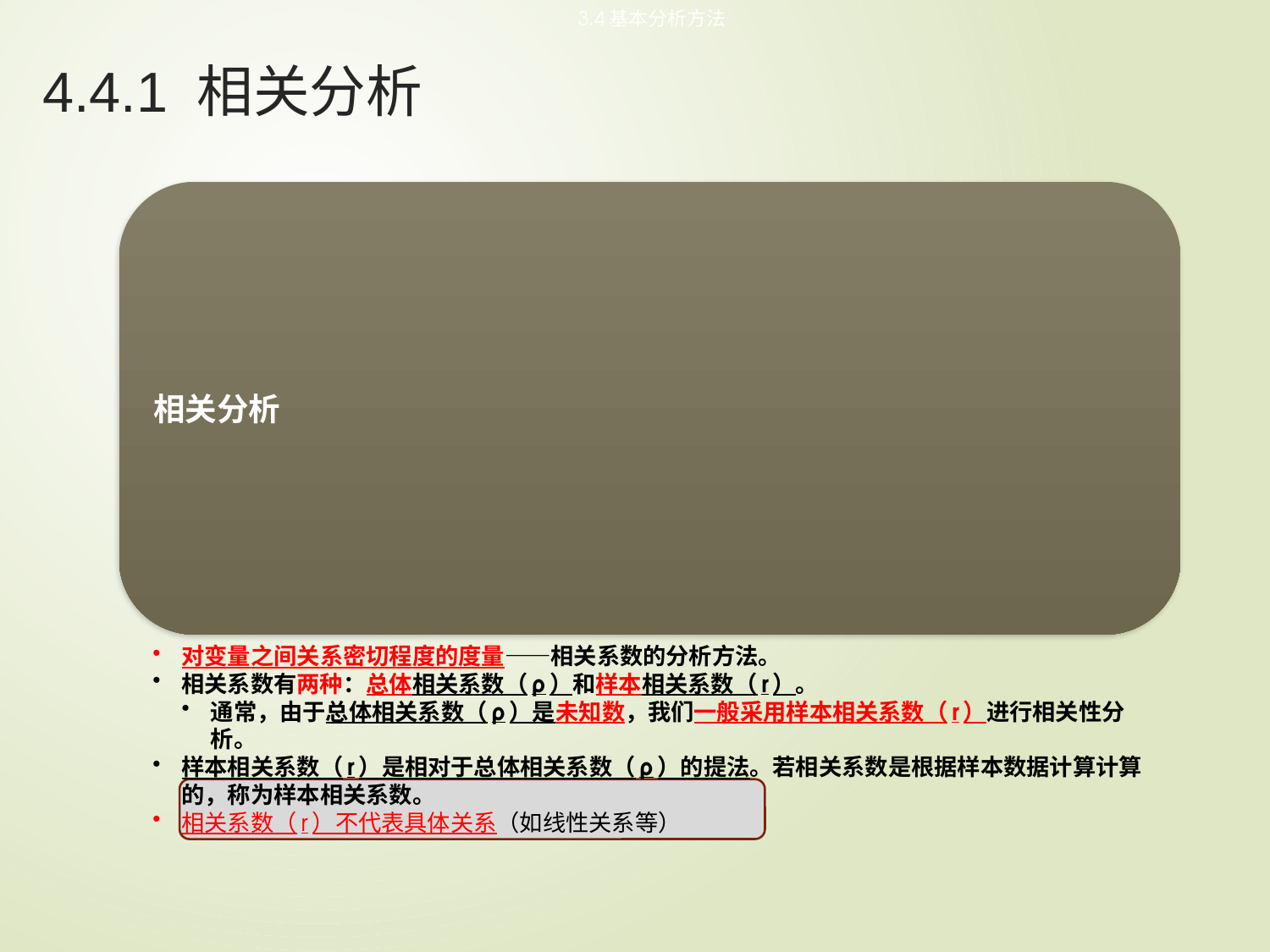

3.4基本分析方法
# 4.4.1 相关分析
相关分析
对变量之间关系密切程度的度量——相关系数的分析方法。
相关系数有两种：总体相关系数（ρ）和样本相关系数（r）。
通常，由于总体相关系数（ρ）是未知数，我们一般采用样本相关系数（r）进行相关性分析。
样本相关系数（r）是相对于总体相关系数（ρ）的提法。若相关系数是根据样本数据计算计算的，称为样本相关系数。
相关系数（r）不代表具体关系（如线性关系等）